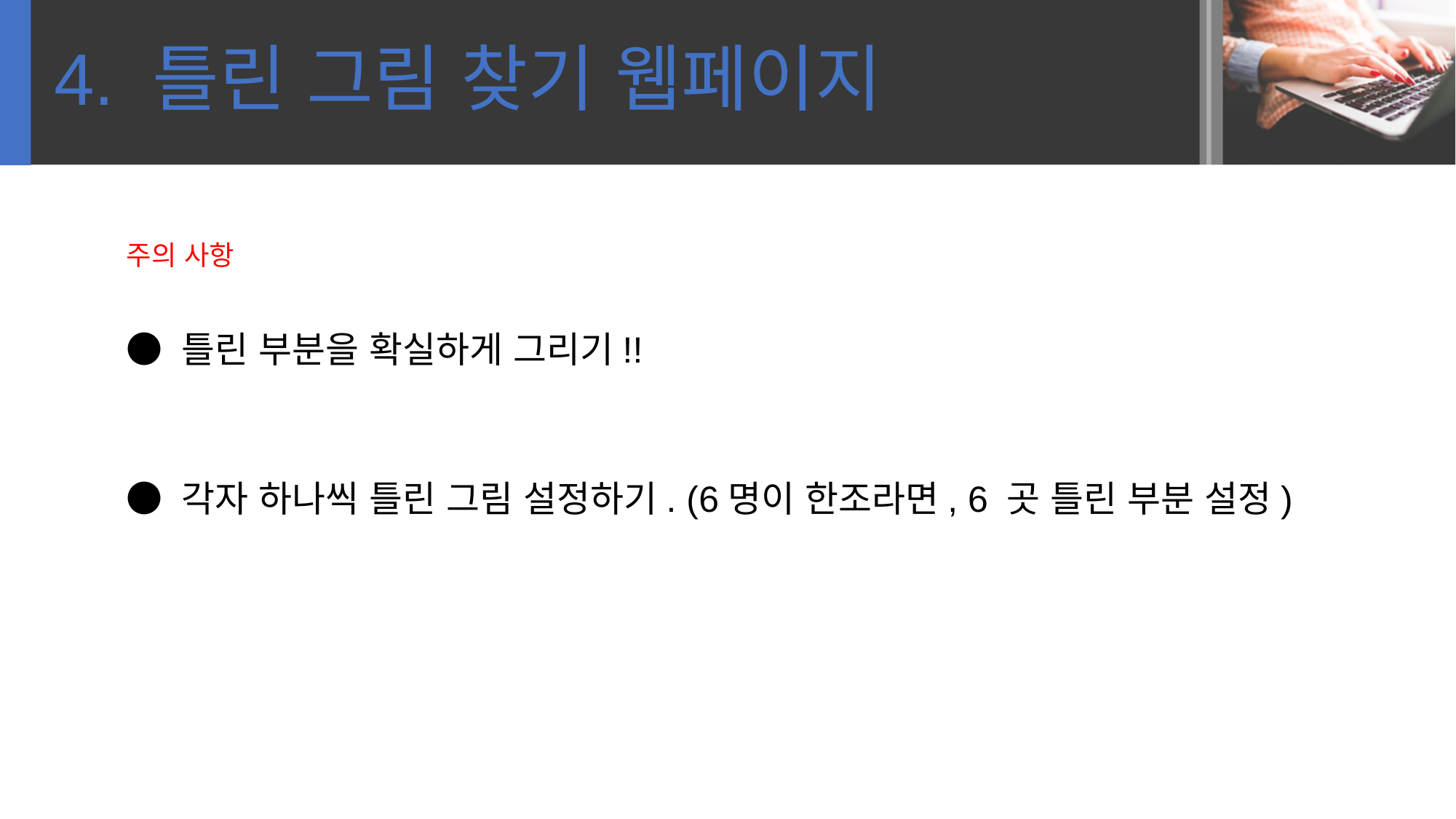

4. 틀린 그림 찾기 웹페이지
주의 사항
● 틀린 부분을 확실하게 그리기!!
● 각자 하나씩 틀린 그림 설정하기. (6명이 한조라면, 6 곳 틀린 부분 설정)